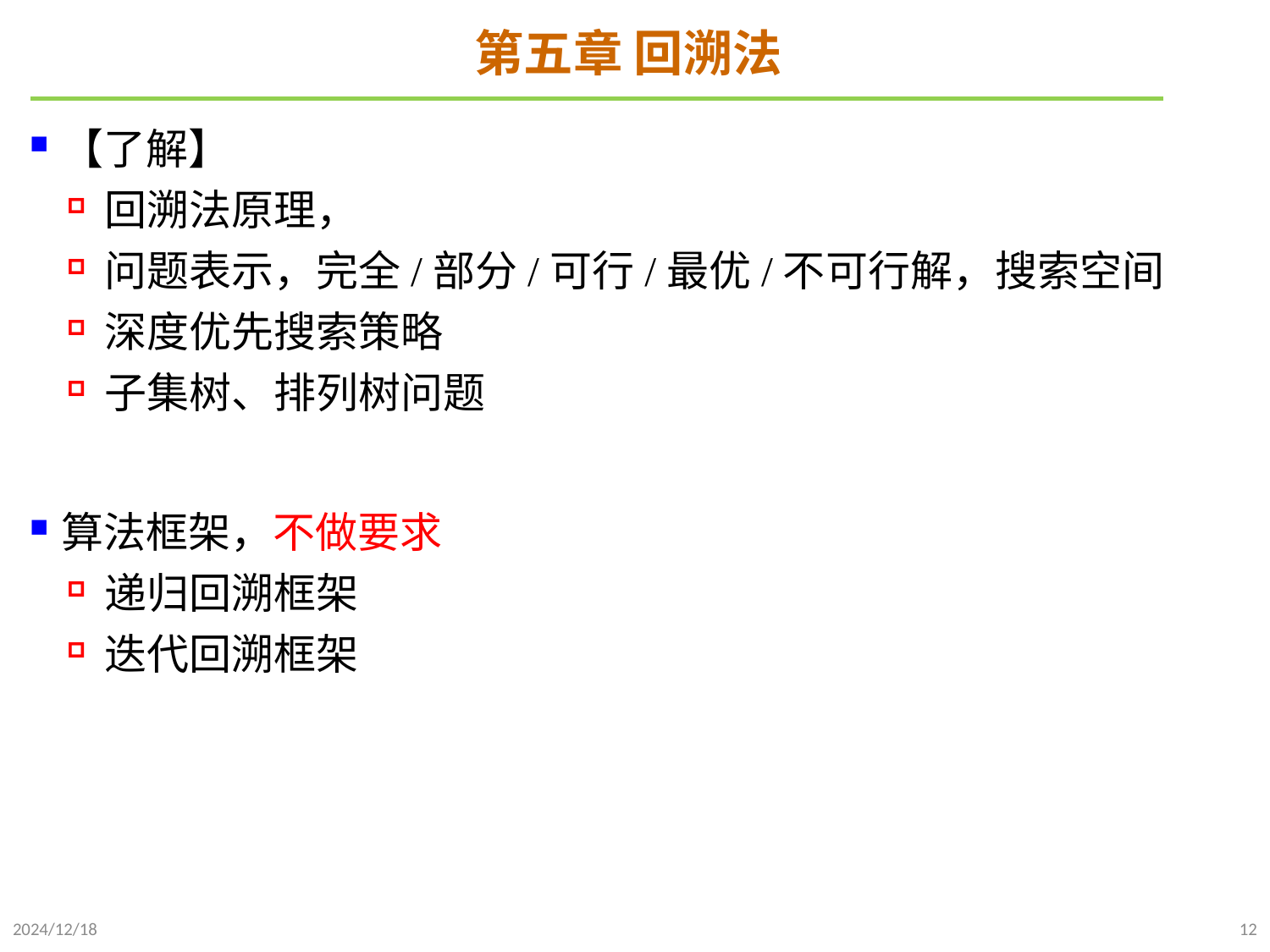

# 第五章 回溯法
【了解】
回溯法原理，
问题表示，完全/部分/可行/最优/不可行解，搜索空间
深度优先搜索策略
子集树、排列树问题

算法框架，不做要求
递归回溯框架
迭代回溯框架

2024/12/18
12